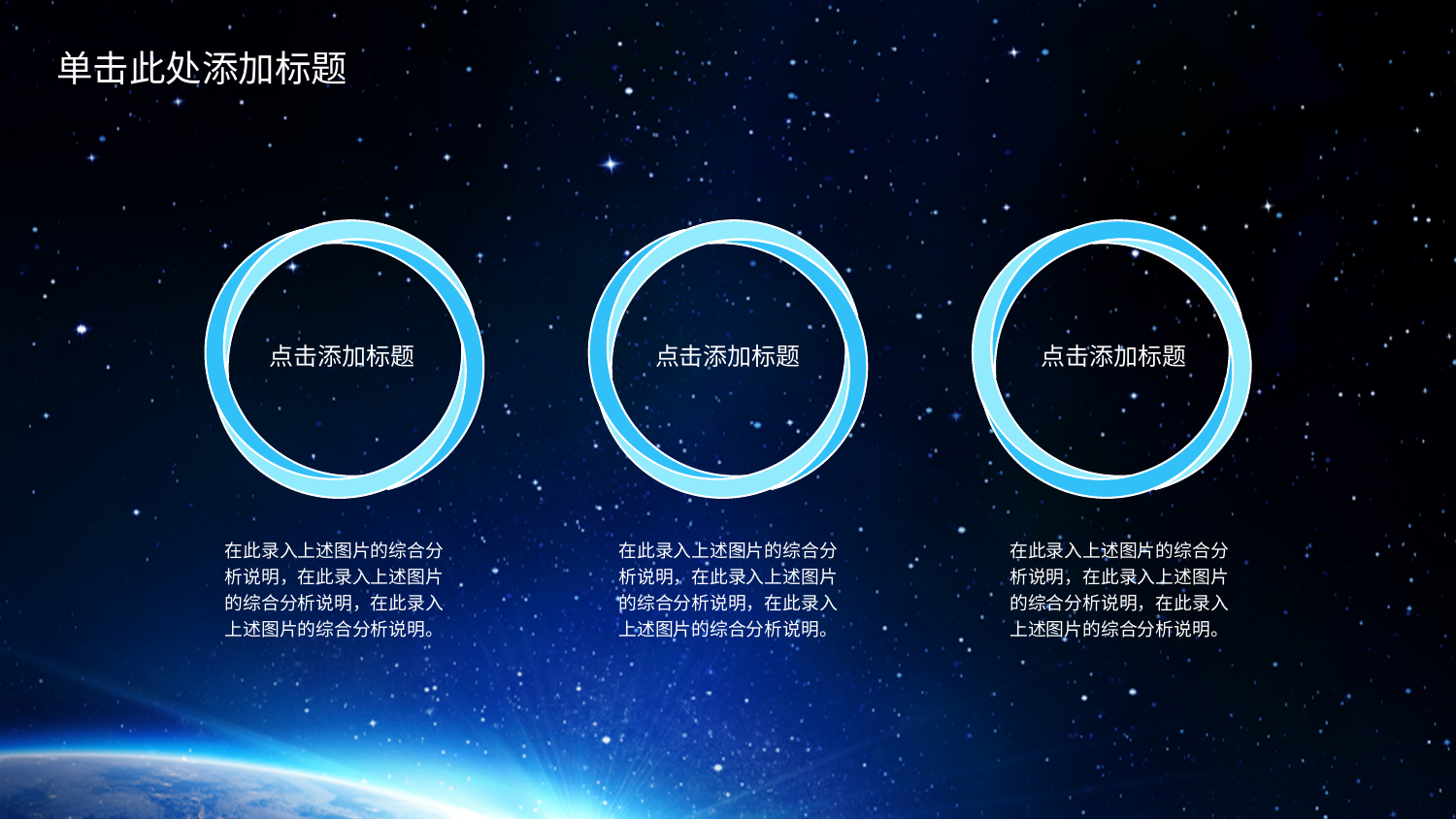

点击添加标题
点击添加标题
点击添加标题
在此录入上述图片的综合分析说明，在此录入上述图片的综合分析说明，在此录入上述图片的综合分析说明。
在此录入上述图片的综合分析说明，在此录入上述图片的综合分析说明，在此录入上述图片的综合分析说明。
在此录入上述图片的综合分析说明，在此录入上述图片的综合分析说明，在此录入上述图片的综合分析说明。